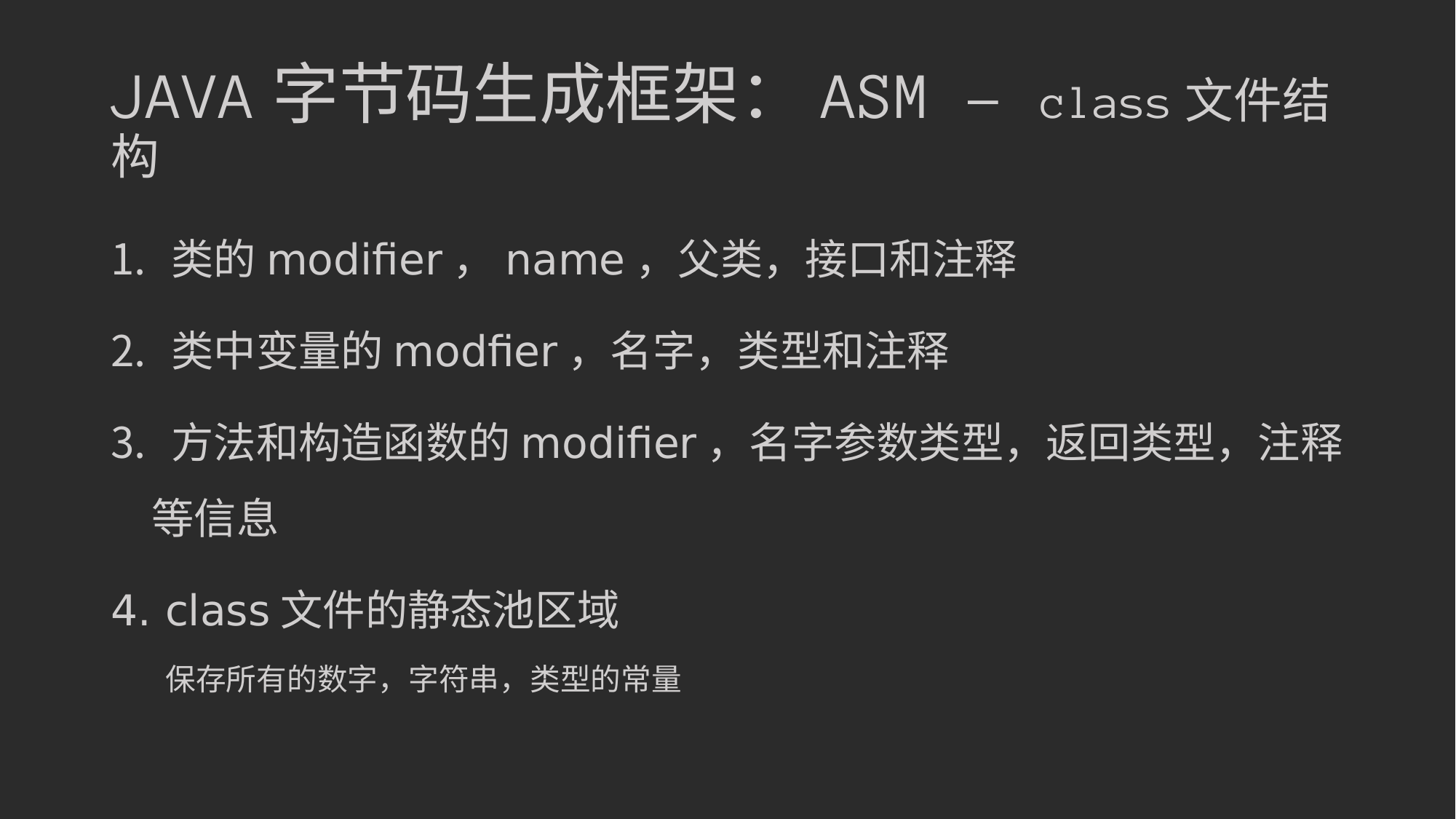

# JAVA字节码生成框架：ASM – class文件结构
 类的modifier，name，父类，接口和注释
 类中变量的modfier，名字，类型和注释
 方法和构造函数的modifier，名字参数类型，返回类型，注释等信息
 class文件的静态池区域
保存所有的数字，字符串，类型的常量